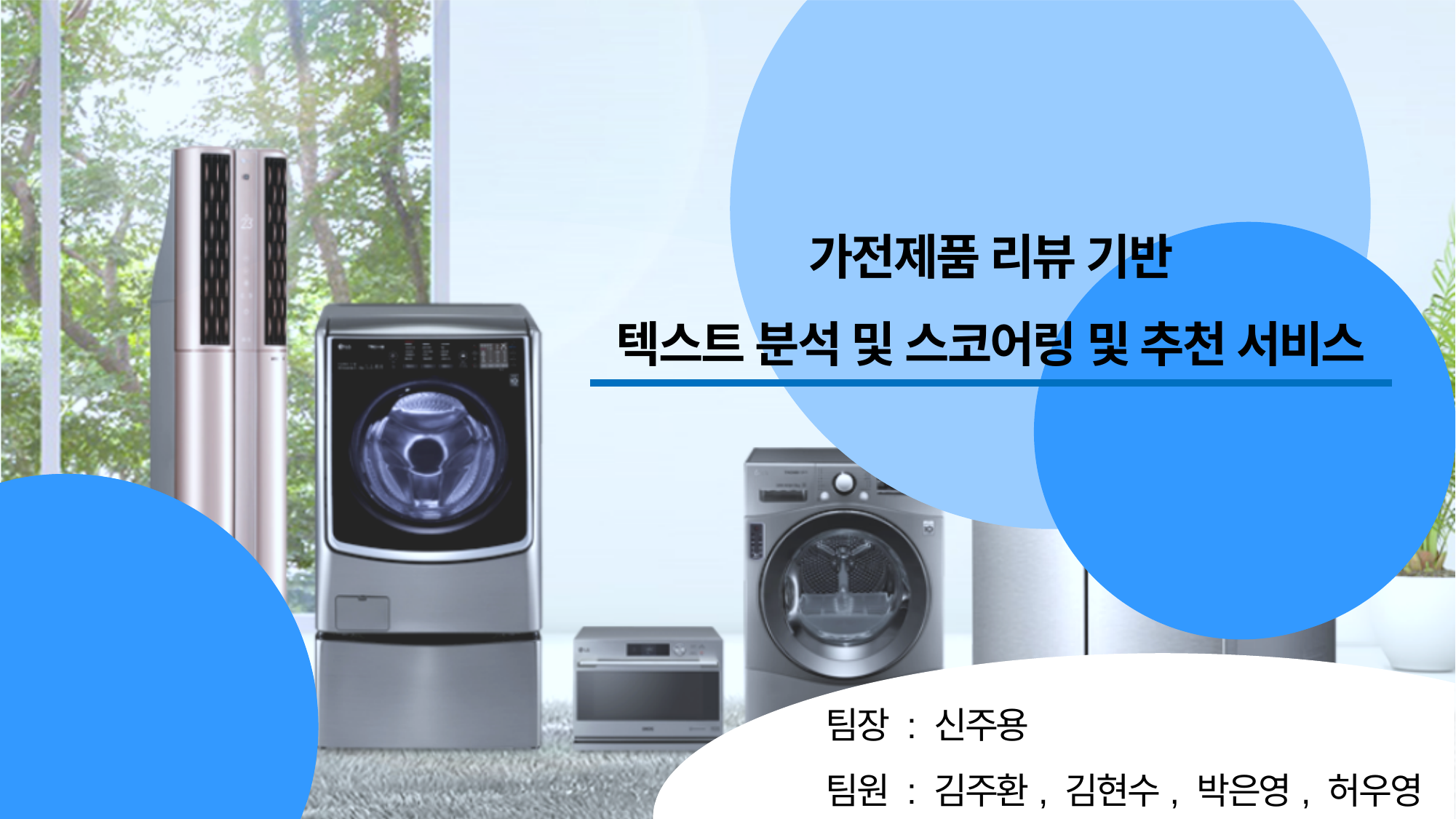

가전제품 리뷰 기반
텍스트 분석 및 스코어링 및 추천 서비스

팀장 : 신주용
팀원 : 김주환, 김현수, 박은영, 허우영